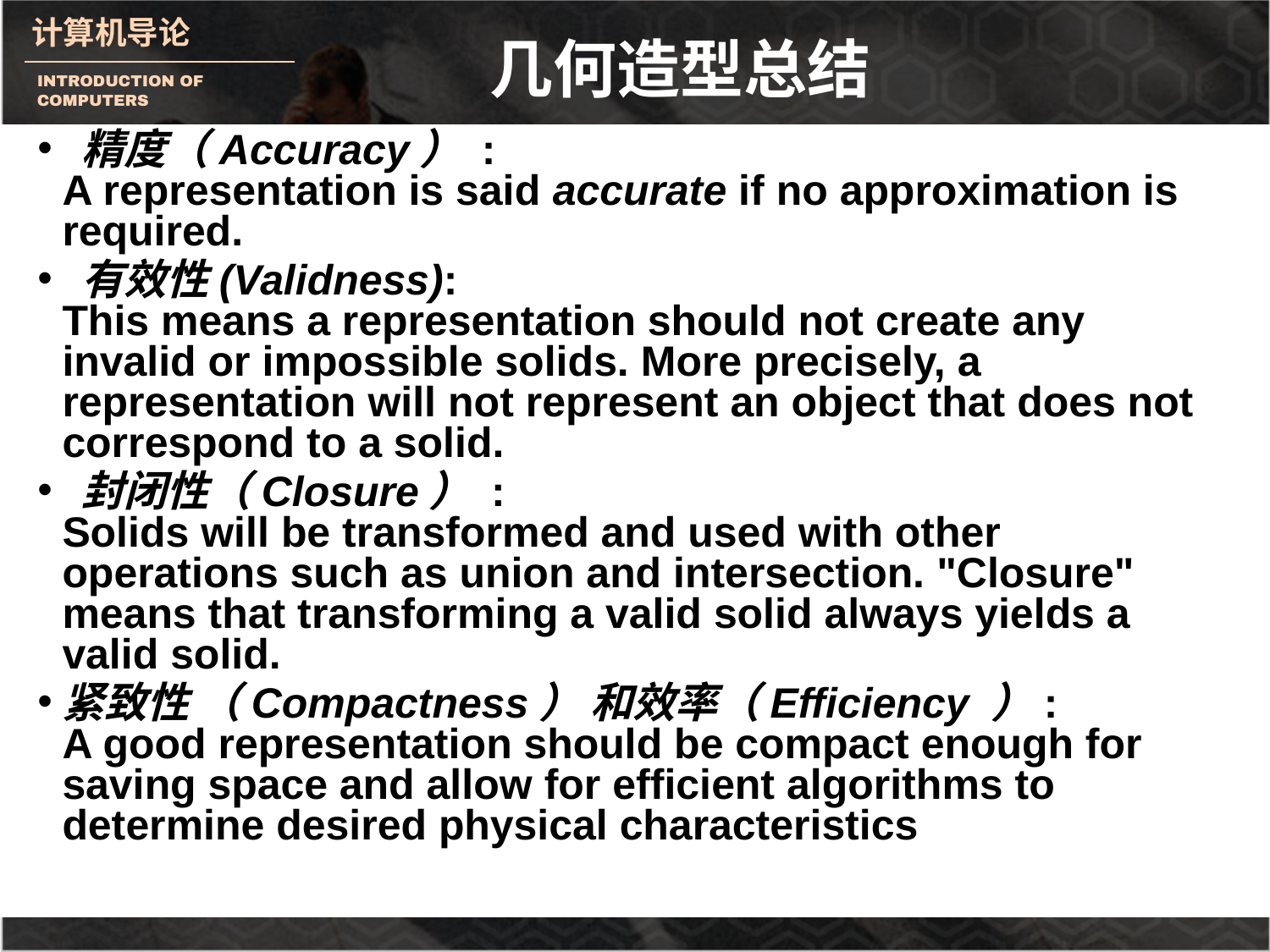

# 几何造型总结
 精度（Accuracy） :
A representation is said accurate if no approximation is required.
 有效性(Validness):
This means a representation should not create any invalid or impossible solids. More precisely, a representation will not represent an object that does not correspond to a solid.
 封闭性（Closure） :
Solids will be transformed and used with other operations such as union and intersection. "Closure" means that transforming a valid solid always yields a valid solid.
紧致性 （Compactness） 和效率（Efficiency ）:
A good representation should be compact enough for saving space and allow for efficient algorithms to determine desired physical characteristics